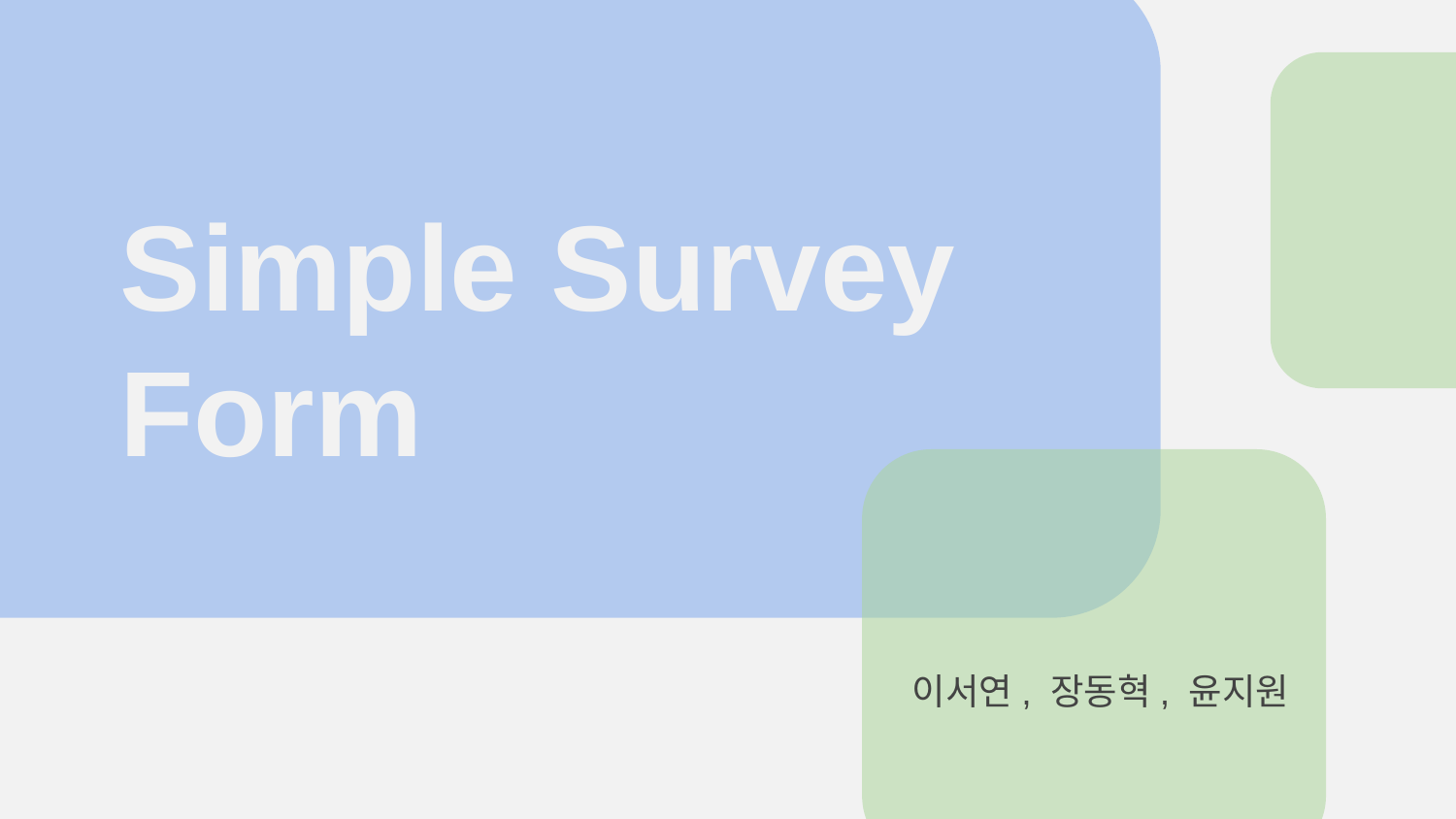

# Simple Survey Form
이서연, 장동혁, 윤지원